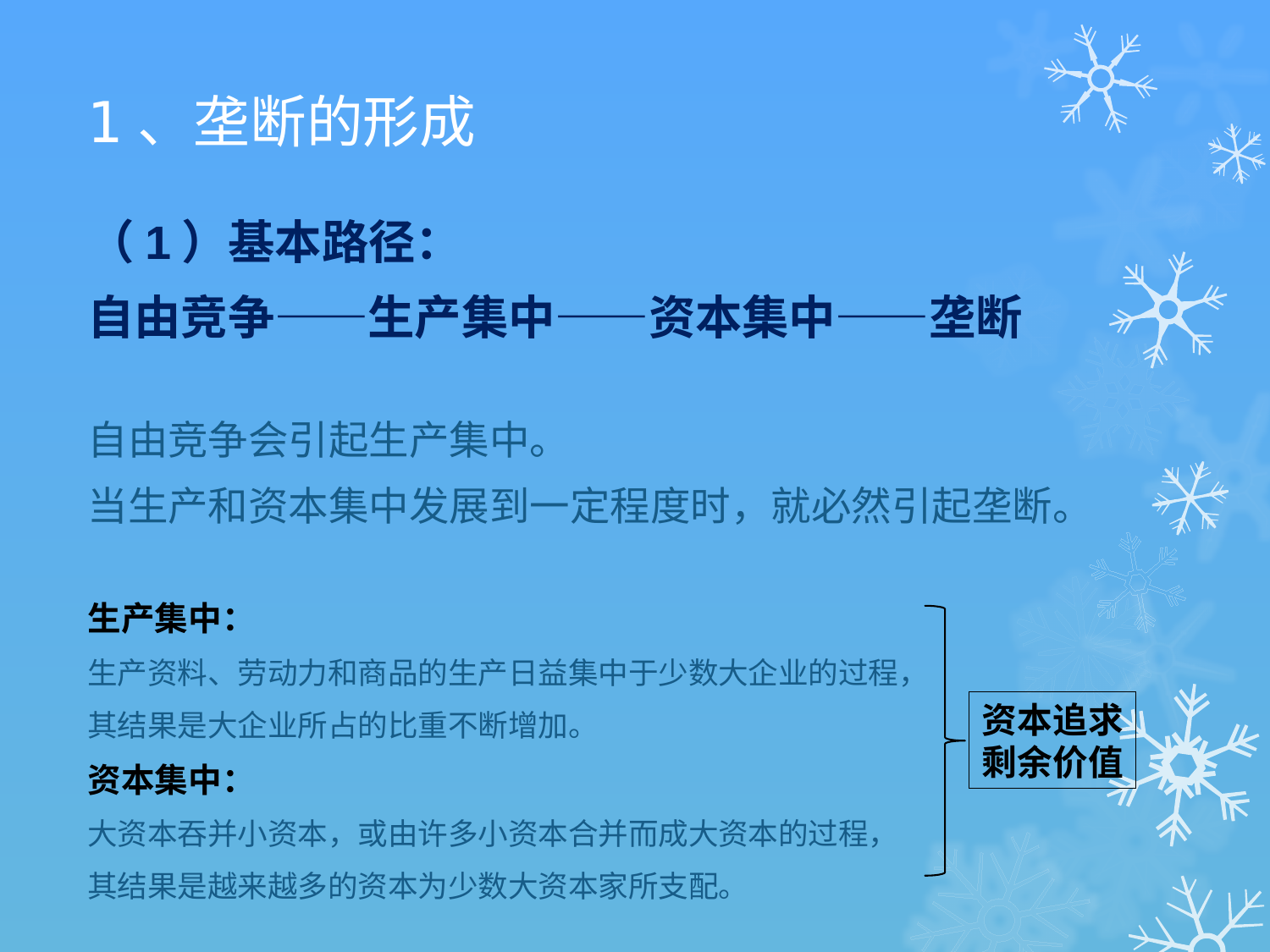

# 1、垄断的形成
（1）基本路径：
自由竞争――生产集中――资本集中――垄断

自由竞争会引起生产集中。
当生产和资本集中发展到一定程度时，就必然引起垄断。

生产集中：
生产资料、劳动力和商品的生产日益集中于少数大企业的过程，
其结果是大企业所占的比重不断增加。
资本集中：
大资本吞并小资本，或由许多小资本合并而成大资本的过程，
其结果是越来越多的资本为少数大资本家所支配。

资本追求
剩余价值